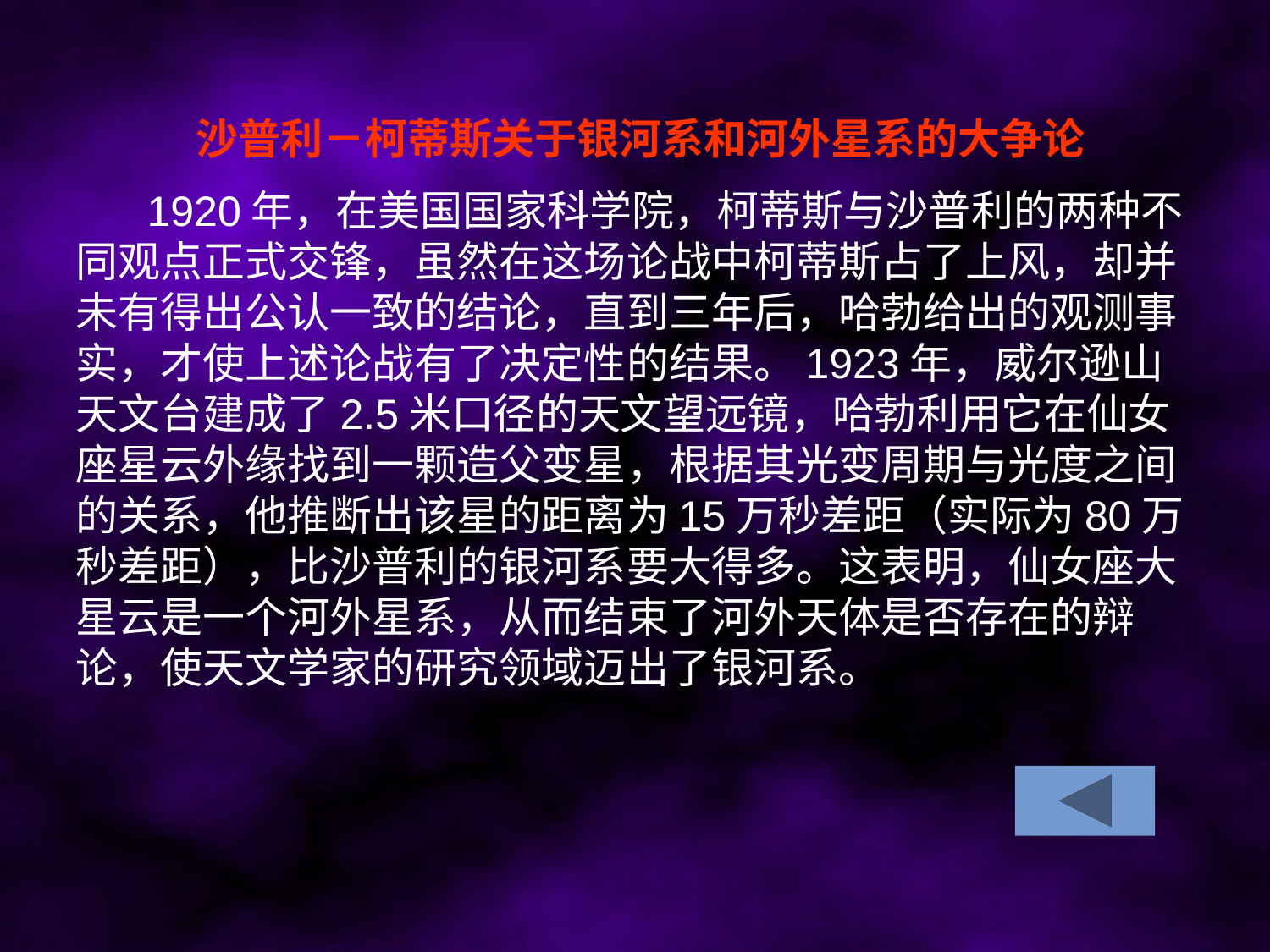

沙普利－柯蒂斯关于银河系和河外星系的大争论
      1920年，在美国国家科学院，柯蒂斯与沙普利的两种不同观点正式交锋，虽然在这场论战中柯蒂斯占了上风，却并未有得出公认一致的结论，直到三年后，哈勃给出的观测事实，才使上述论战有了决定性的结果。1923年，威尔逊山天文台建成了2.5米口径的天文望远镜，哈勃利用它在仙女座星云外缘找到一颗造父变星，根据其光变周期与光度之间的关系，他推断出该星的距离为15万秒差距（实际为80万秒差距），比沙普利的银河系要大得多。这表明，仙女座大星云是一个河外星系，从而结束了河外天体是否存在的辩论，使天文学家的研究领域迈出了银河系。